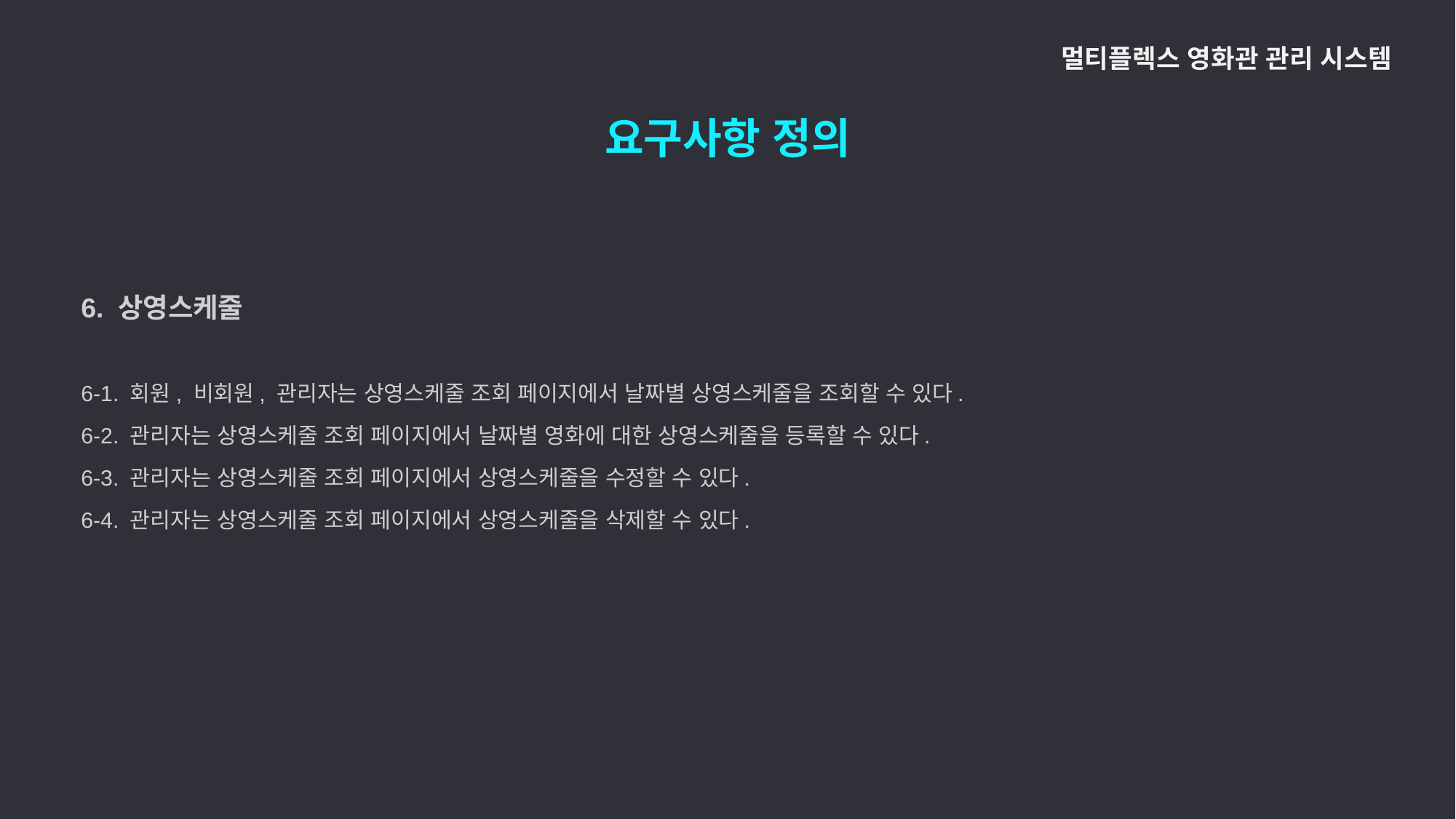

멀티플렉스 영화관 관리 시스템
요구사항 정의
6. 상영스케줄

6-1. 회원, 비회원, 관리자는 상영스케줄 조회 페이지에서 날짜별 상영스케줄을 조회할 수 있다.
6-2. 관리자는 상영스케줄 조회 페이지에서 날짜별 영화에 대한 상영스케줄을 등록할 수 있다.
6-3. 관리자는 상영스케줄 조회 페이지에서 상영스케줄을 수정할 수 있다.
6-4. 관리자는 상영스케줄 조회 페이지에서 상영스케줄을 삭제할 수 있다.